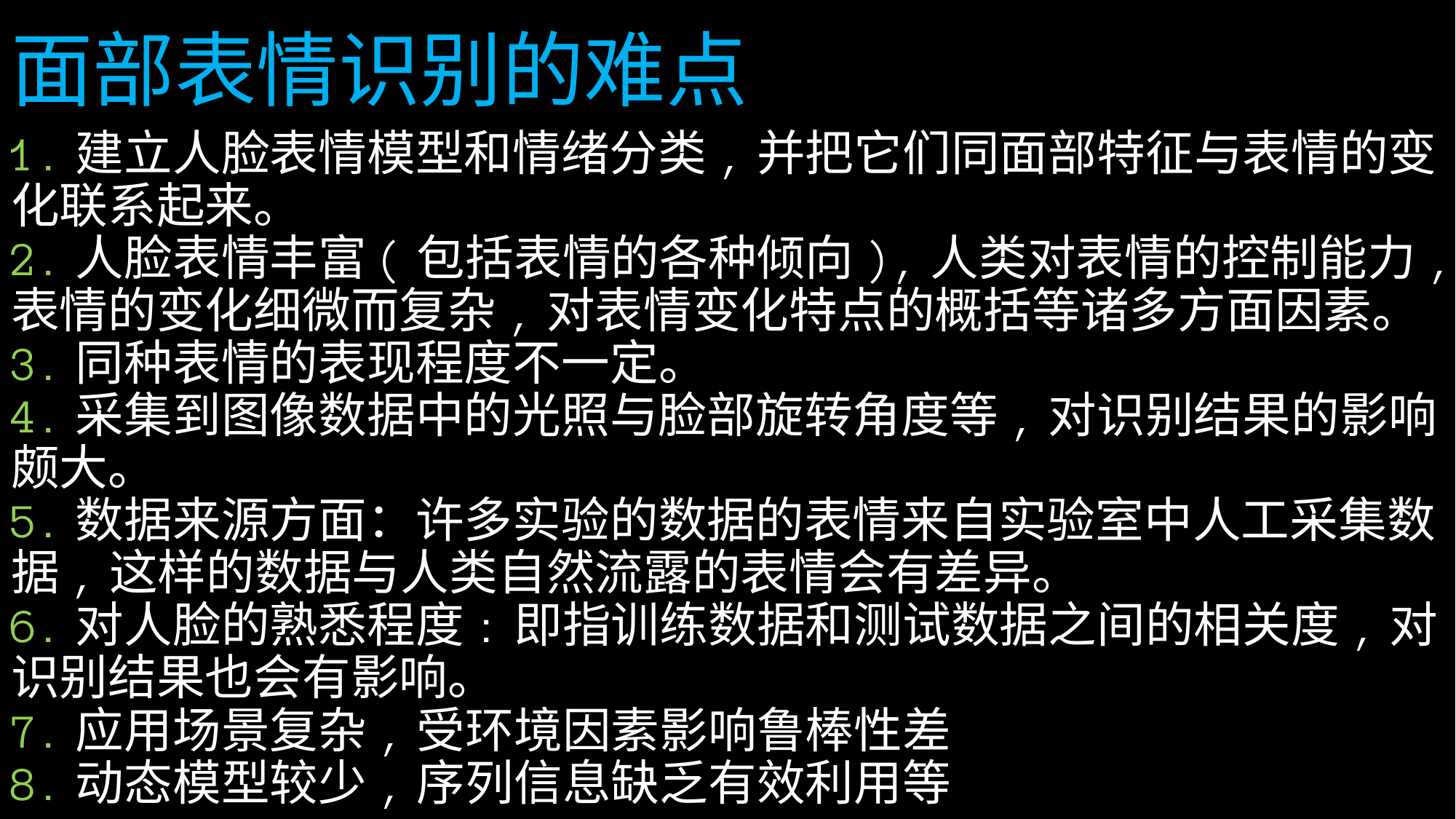

# 面部表情识别的难点
1.建立人脸表情模型和情绪分类,并把它们同面部特征与表情的变化联系起来。
2.人脸表情丰富(包括表情的各种倾向),人类对表情的控制能力,表情的变化细微而复杂,对表情变化特点的概括等诸多方面因素。
3.同种表情的表现程度不一定。
4.采集到图像数据中的光照与脸部旋转角度等,对识别结果的影响颇大。
5.数据来源方面：许多实验的数据的表情来自实验室中人工采集数据,这样的数据与人类自然流露的表情会有差异。
6.对人脸的熟悉程度:即指训练数据和测试数据之间的相关度,对识别结果也会有影响。
7.应用场景复杂,受环境因素影响鲁棒性差
8.动态模型较少,序列信息缺乏有效利用等